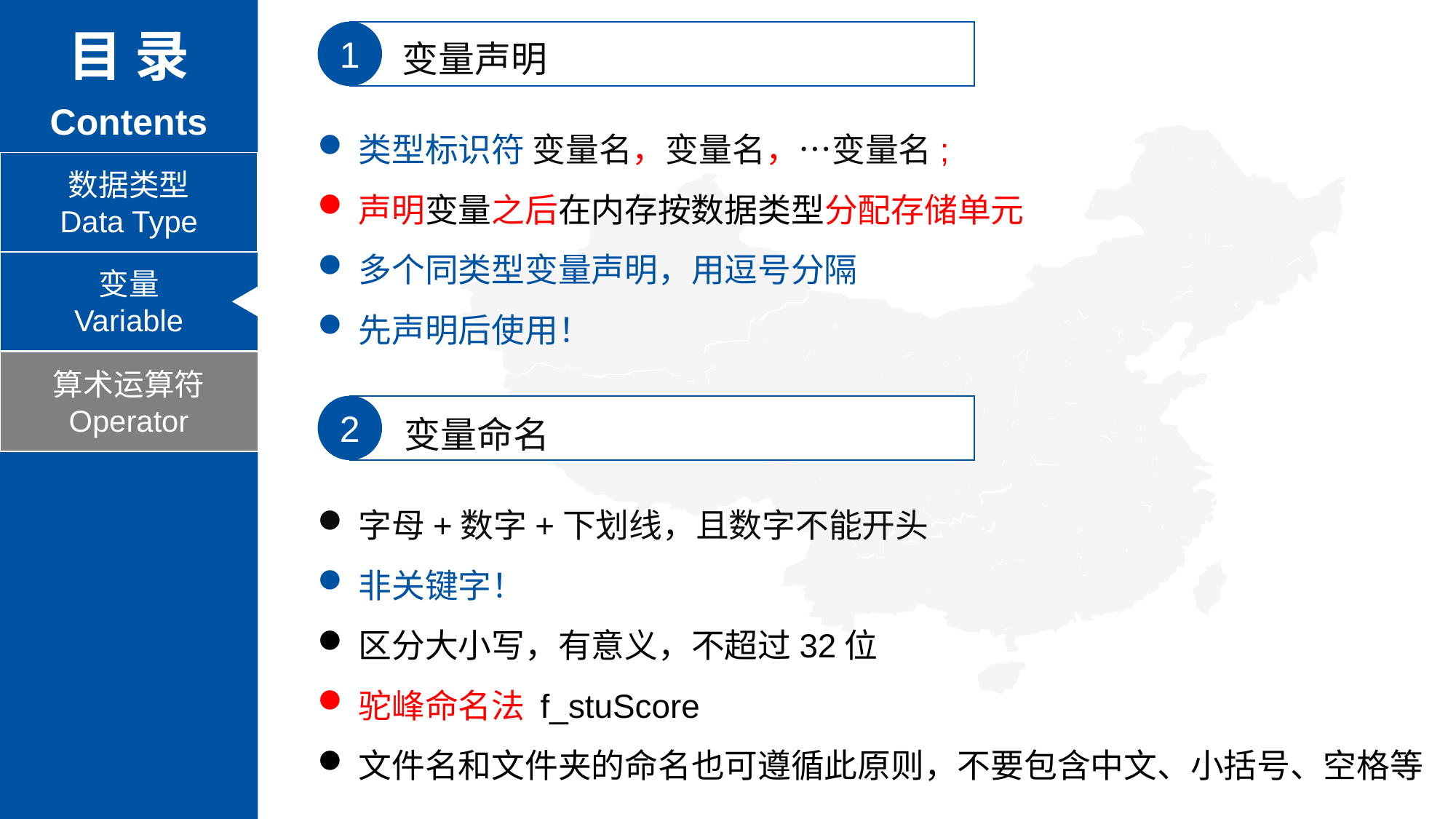

目 录
Contents
1

变量声明
类型标识符 变量名，变量名，…变量名;
声明变量之后在内存按数据类型分配存储单元
多个同类型变量声明，用逗号分隔
先声明后使用！
数据类型
Data Type
变量
Variable

算术运算符
Operator
2

变量命名
字母+数字+下划线，且数字不能开头
非关键字！
区分大小写，有意义，不超过32位
驼峰命名法 f_stuScore
文件名和文件夹的命名也可遵循此原则，不要包含中文、小括号、空格等